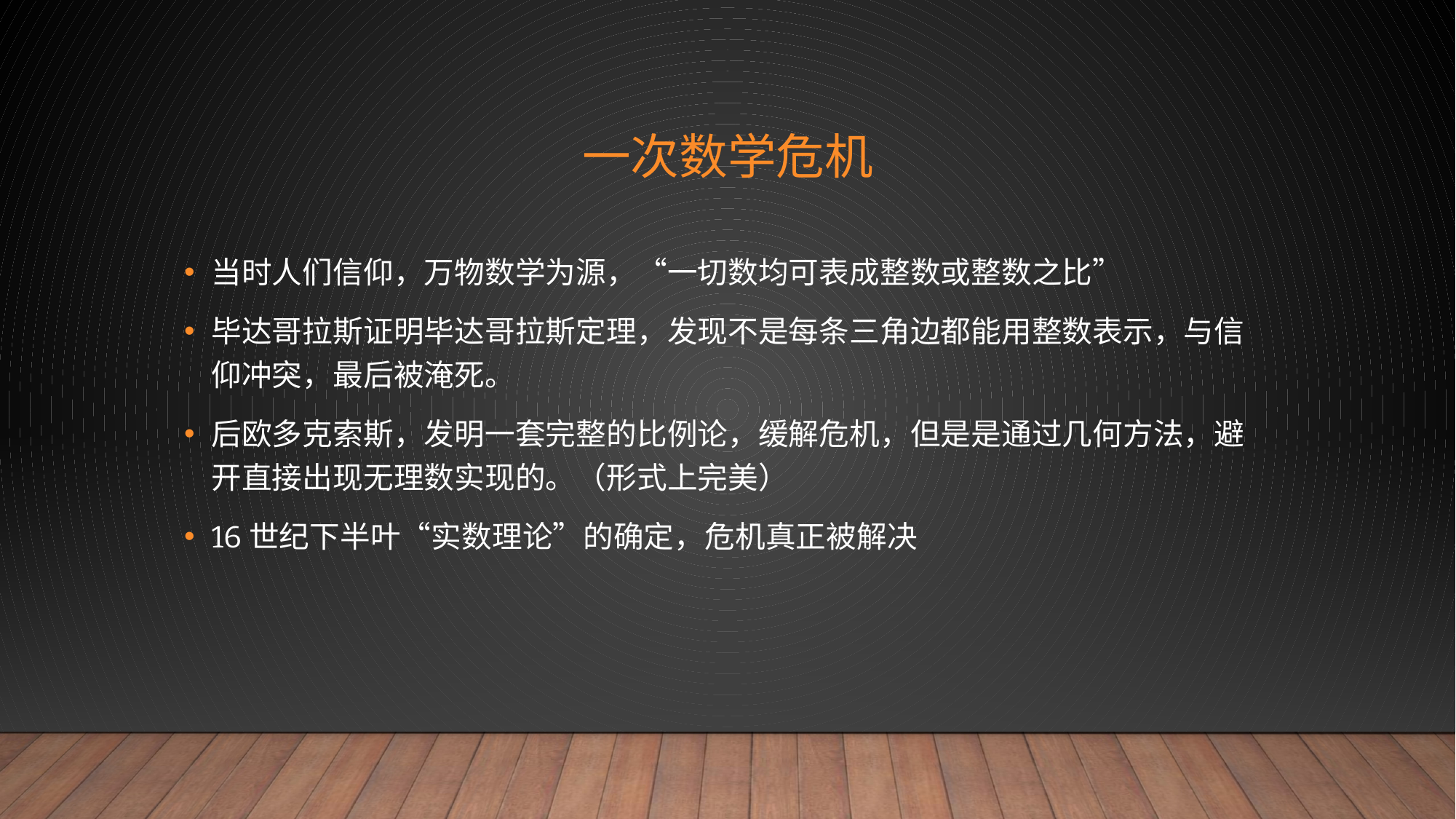

# 一次数学危机
当时人们信仰，万物数学为源，“一切数均可表成整数或整数之比”
毕达哥拉斯证明毕达哥拉斯定理，发现不是每条三角边都能用整数表示，与信仰冲突，最后被淹死。
后欧多克索斯，发明一套完整的比例论，缓解危机，但是是通过几何方法，避开直接出现无理数实现的。（形式上完美）
16世纪下半叶“实数理论”的确定，危机真正被解决